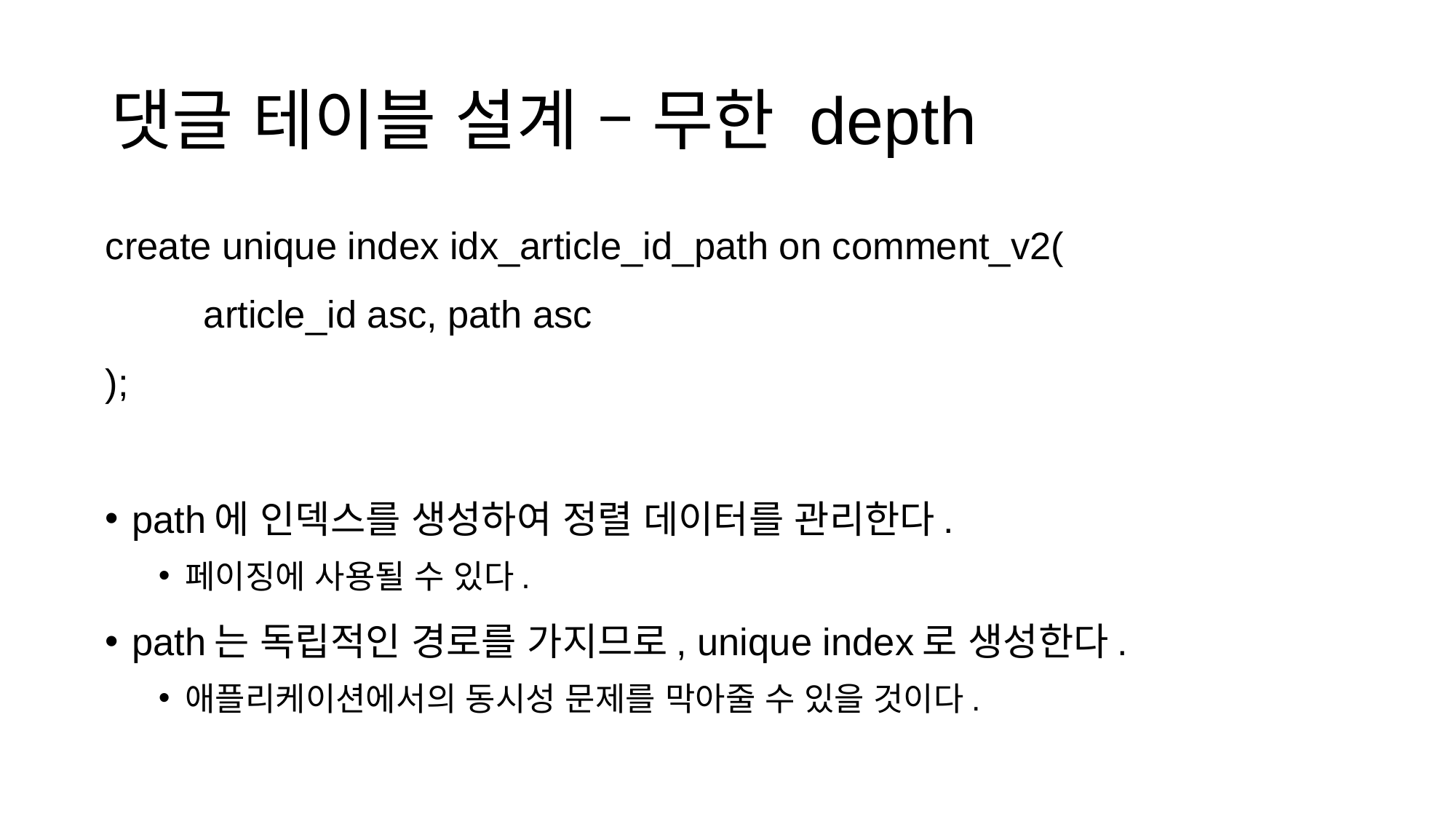

# 댓글 테이블 설계 – 무한 depth
create unique index idx_article_id_path on comment_v2(
	article_id asc, path asc
);

path에 인덱스를 생성하여 정렬 데이터를 관리한다.
페이징에 사용될 수 있다.
path는 독립적인 경로를 가지므로, unique index로 생성한다.
애플리케이션에서의 동시성 문제를 막아줄 수 있을 것이다.